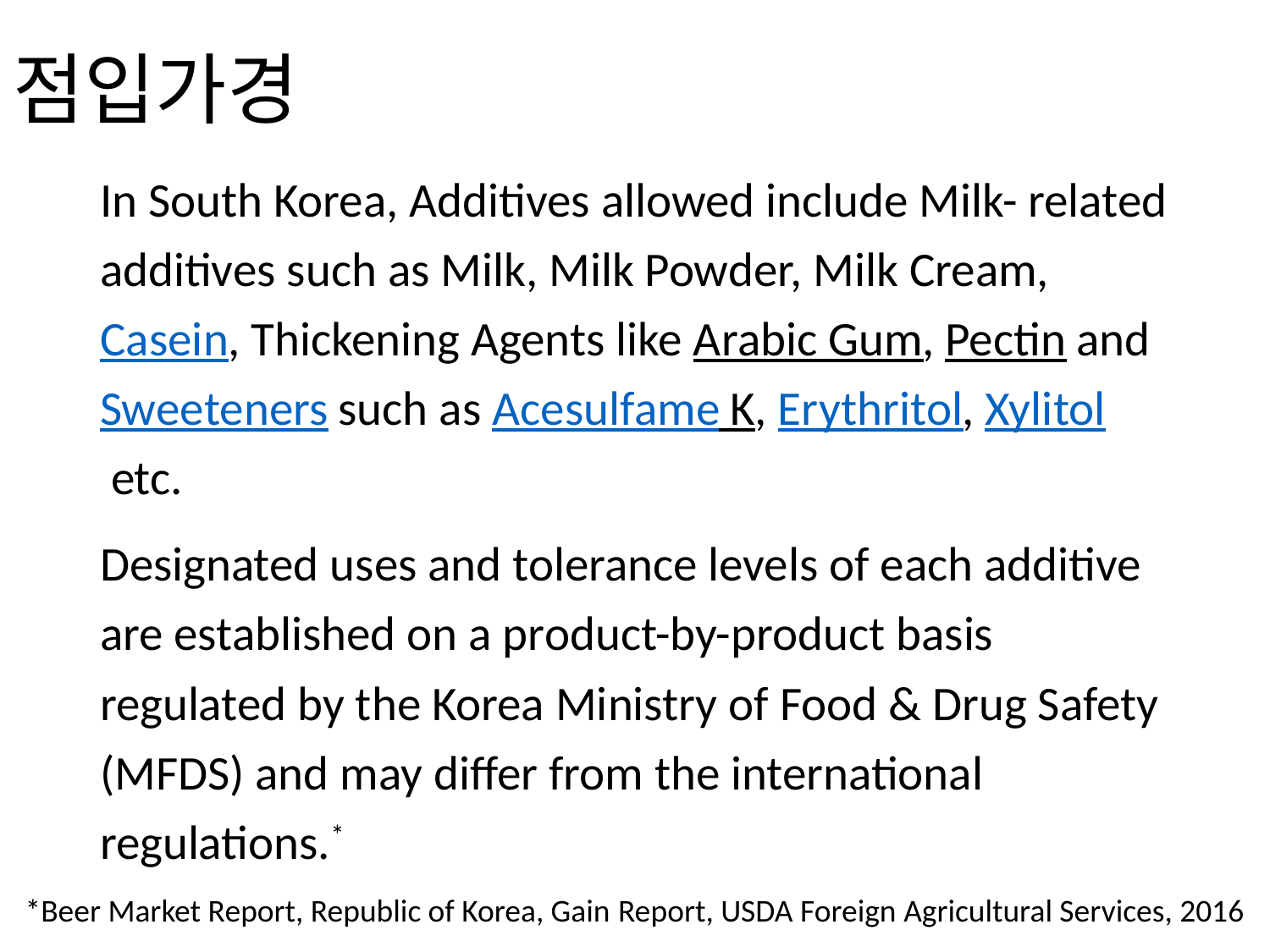

# 점입가경
In South Korea, Additives allowed include Milk- related additives such as Milk, Milk Powder, Milk Cream, Casein, Thickening Agents like Arabic Gum, Pectin and Sweeteners such as Acesulfame K, Erythritol, Xylitol etc.
Designated uses and tolerance levels of each additive are established on a product-by-product basis regulated by the Korea Ministry of Food & Drug Safety (MFDS) and may differ from the international regulations.*
*Beer Market Report, Republic of Korea, Gain Report, USDA Foreign Agricultural Services, 2016